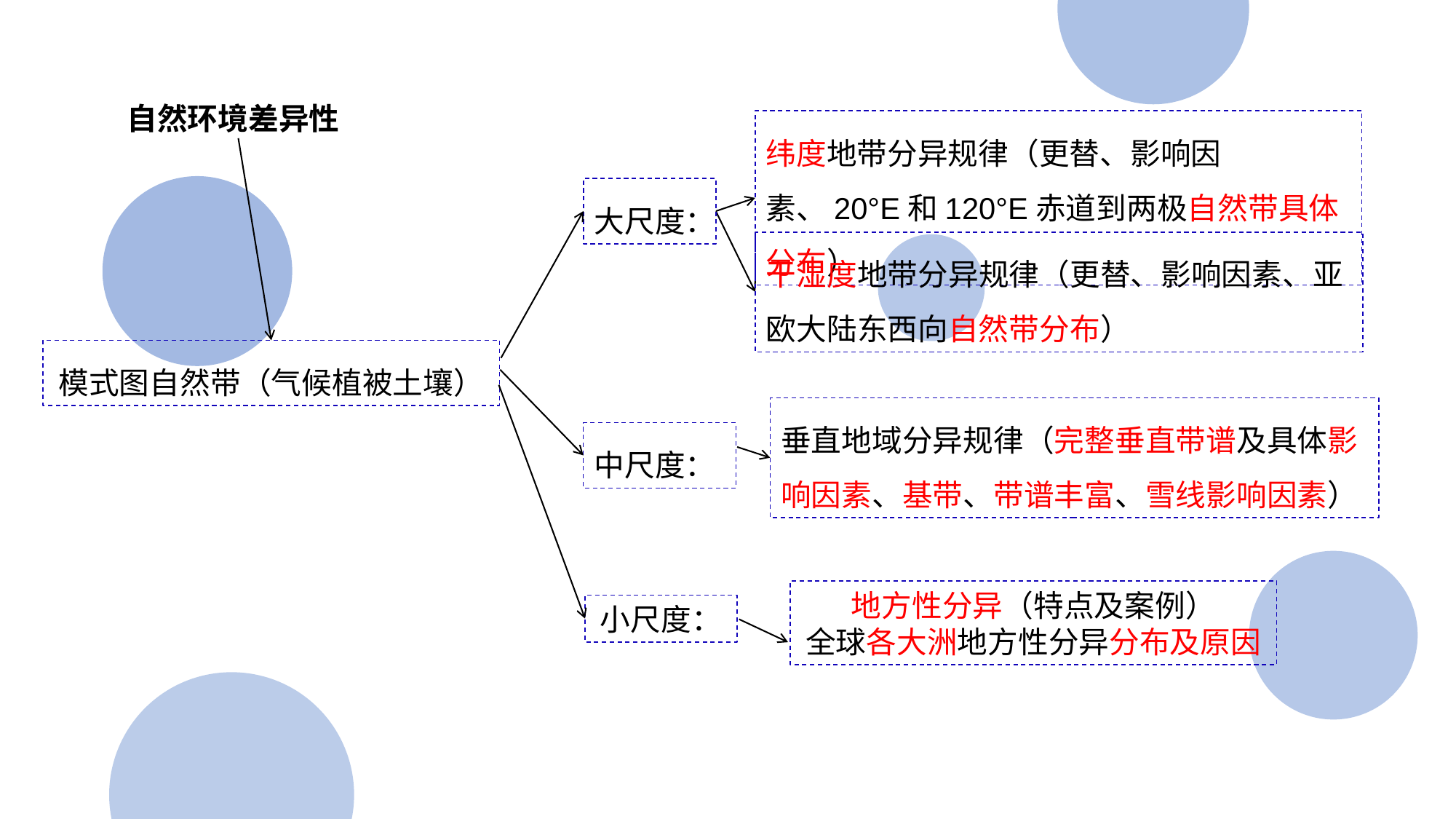

自然环境差异性
纬度地带分异规律（更替、影响因素、20°E和120°E赤道到两极自然带具体分布）

大尺度：
干湿度地带分异规律（更替、影响因素、亚欧大陆东西向自然带分布）

模式图自然带（气候植被土壤）
垂直地域分异规律（完整垂直带谱及具体影响因素、基带、带谱丰富、雪线影响因素）
中尺度：

地方性分异（特点及案例）
全球各大洲地方性分异分布及原因
小尺度：